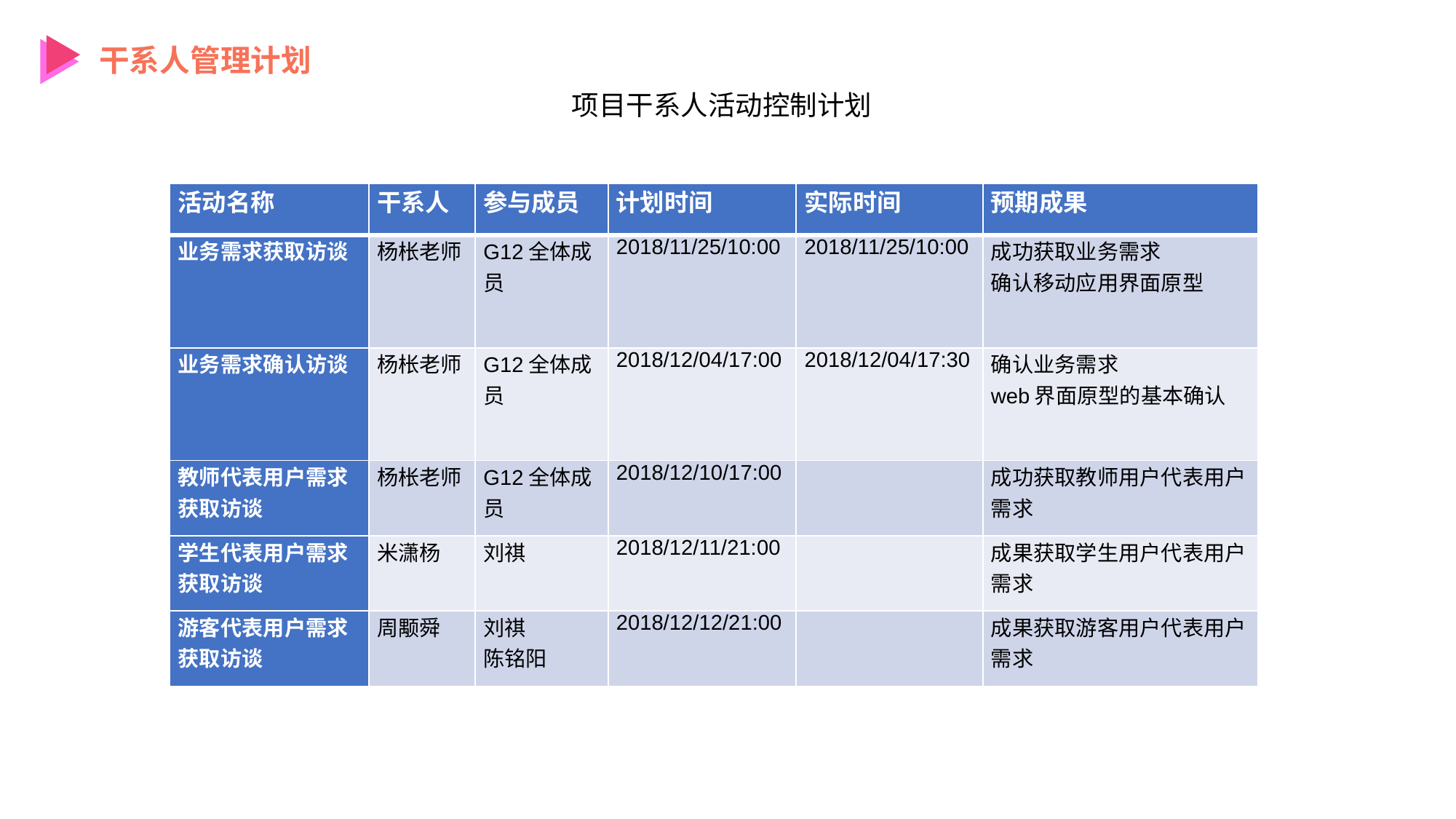

干系人管理计划
项目干系人活动控制计划

| 活动名称 | 干系人 | 参与成员 | 计划时间 | 实际时间 | 预期成果 |
| --- | --- | --- | --- | --- | --- |
| 业务需求获取访谈 | 杨枨老师 | G12全体成员 | 2018/11/25/10:00 | 2018/11/25/10:00 | 成功获取业务需求 确认移动应用界面原型 |
| 业务需求确认访谈 | 杨枨老师 | G12全体成员 | 2018/12/04/17:00 | 2018/12/04/17:30 | 确认业务需求 web界面原型的基本确认 |
| 教师代表用户需求获取访谈 | 杨枨老师 | G12全体成员 | 2018/12/10/17:00 |  | 成功获取教师用户代表用户需求 |
| 学生代表用户需求获取访谈 | 米潇杨 | 刘祺 | 2018/12/11/21:00 |  | 成果获取学生用户代表用户需求 |
| 游客代表用户需求获取访谈 | 周颙舜 | 刘祺 陈铭阳 | 2018/12/12/21:00 |  | 成果获取游客用户代表用户需求 |